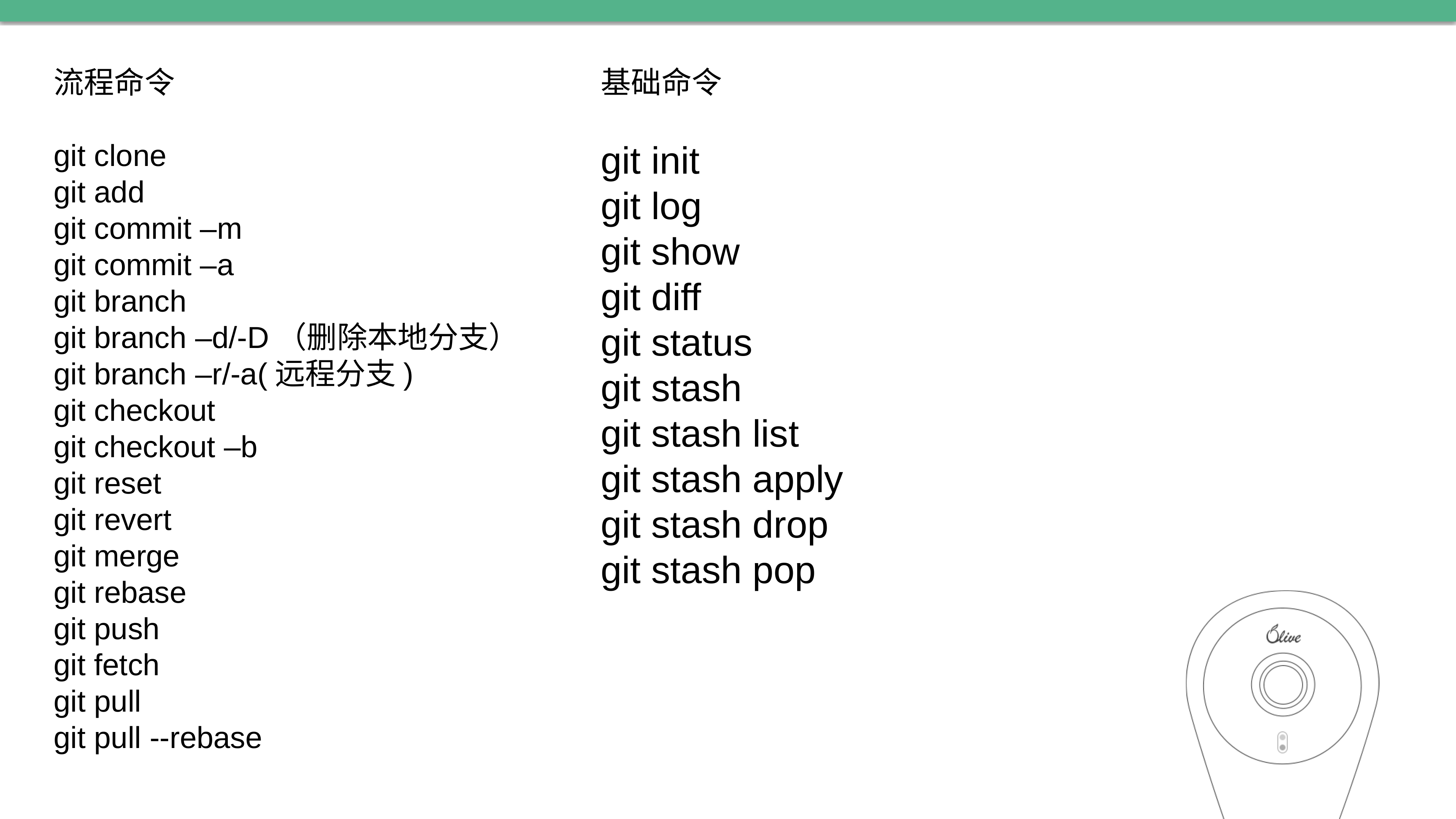

流程命令

git clone
git add
git commit –m
git commit –a
git branch
git branch –d/-D（删除本地分支）
git branch –r/-a(远程分支)
git checkout
git checkout –b
git reset
git revert
git merge
git rebase
git push
git fetch
git pull
git pull --rebase
基础命令

git init
git log
git show
git diff
git status
git stash
git stash list
git stash apply
git stash drop
git stash pop